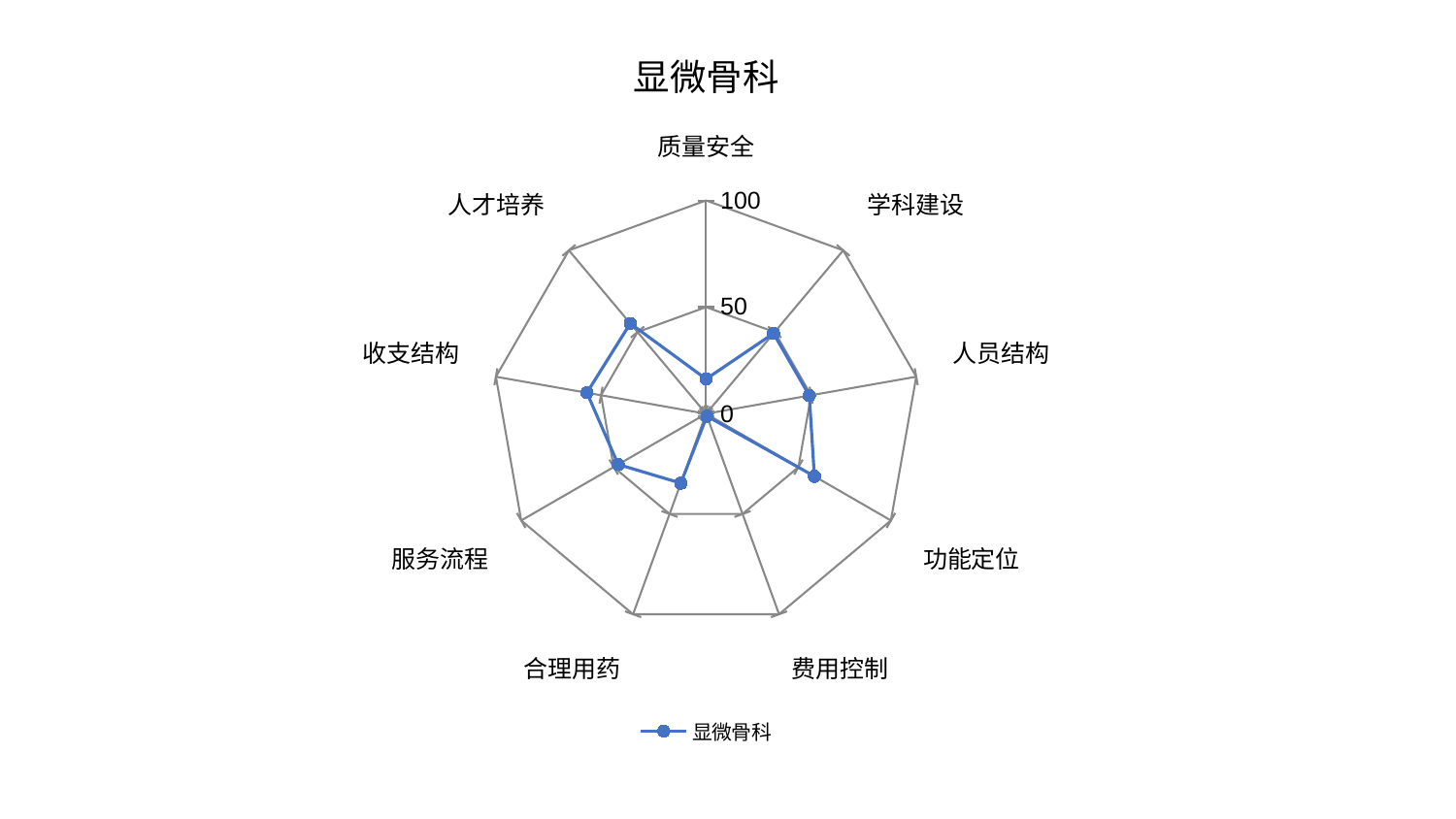

### Chart: 显微骨科

| Category | 显微骨科 |
|---|---|
| 质量安全 | 16.308298377102595 |
| 学科建设 | 49.19411437481631 |
| 人员结构 | 49.11437984039898 |
| 功能定位 | 58.62536476491028 |
| 费用控制 | 1.1787176630775715 |
| 合理用药 | 34.619365592579825 |
| 服务流程 | 47.5580719196998 |
| 收支结构 | 56.70912971160744 |
| 人才培养 | 55.287559081405995 |
133